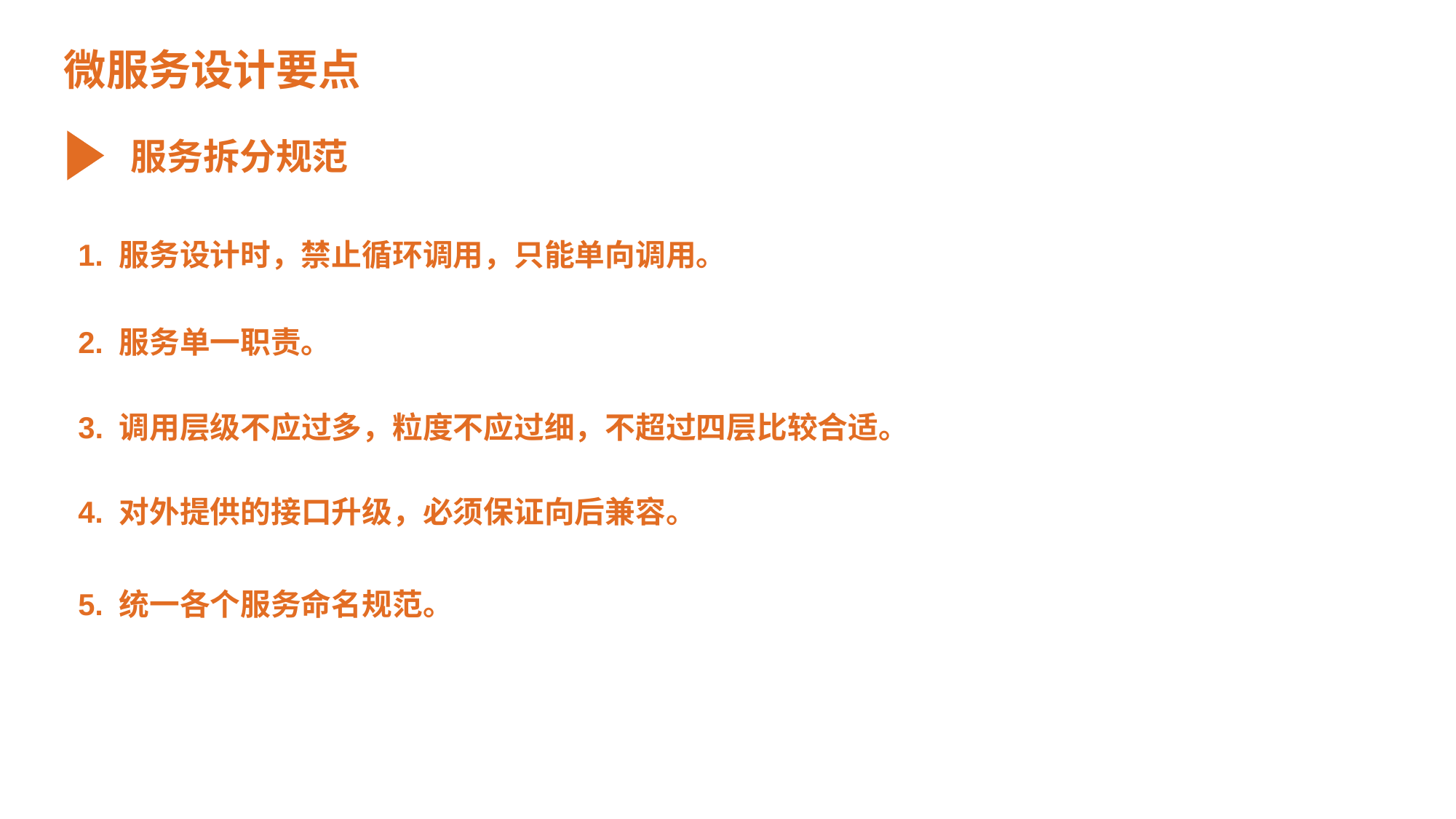

微服务设计要点
服务拆分规范

1. 服务设计时，禁止循环调用，只能单向调用。
2. 服务单一职责。
3. 调用层级不应过多，粒度不应过细，不超过四层比较合适。
4. 对外提供的接口升级，必须保证向后兼容。
5. 统一各个服务命名规范。